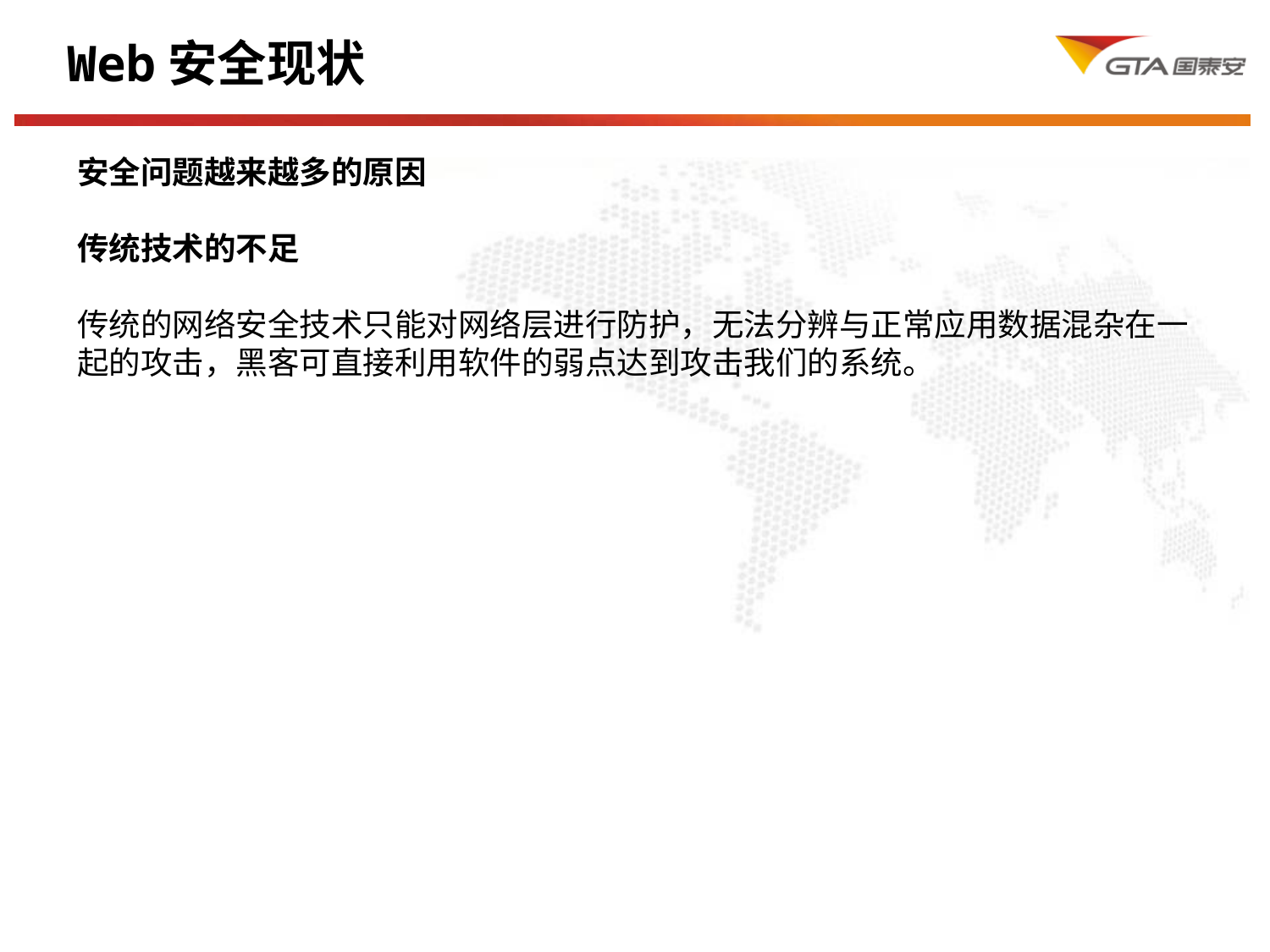

Web安全现状、自我介绍
安全问题越来越多的原因

传统技术的不足

传统的网络安全技术只能对网络层进行防护，无法分辨与正常应用数据混杂在一起的攻击，黑客可直接利用软件的弱点达到攻击我们的系统。